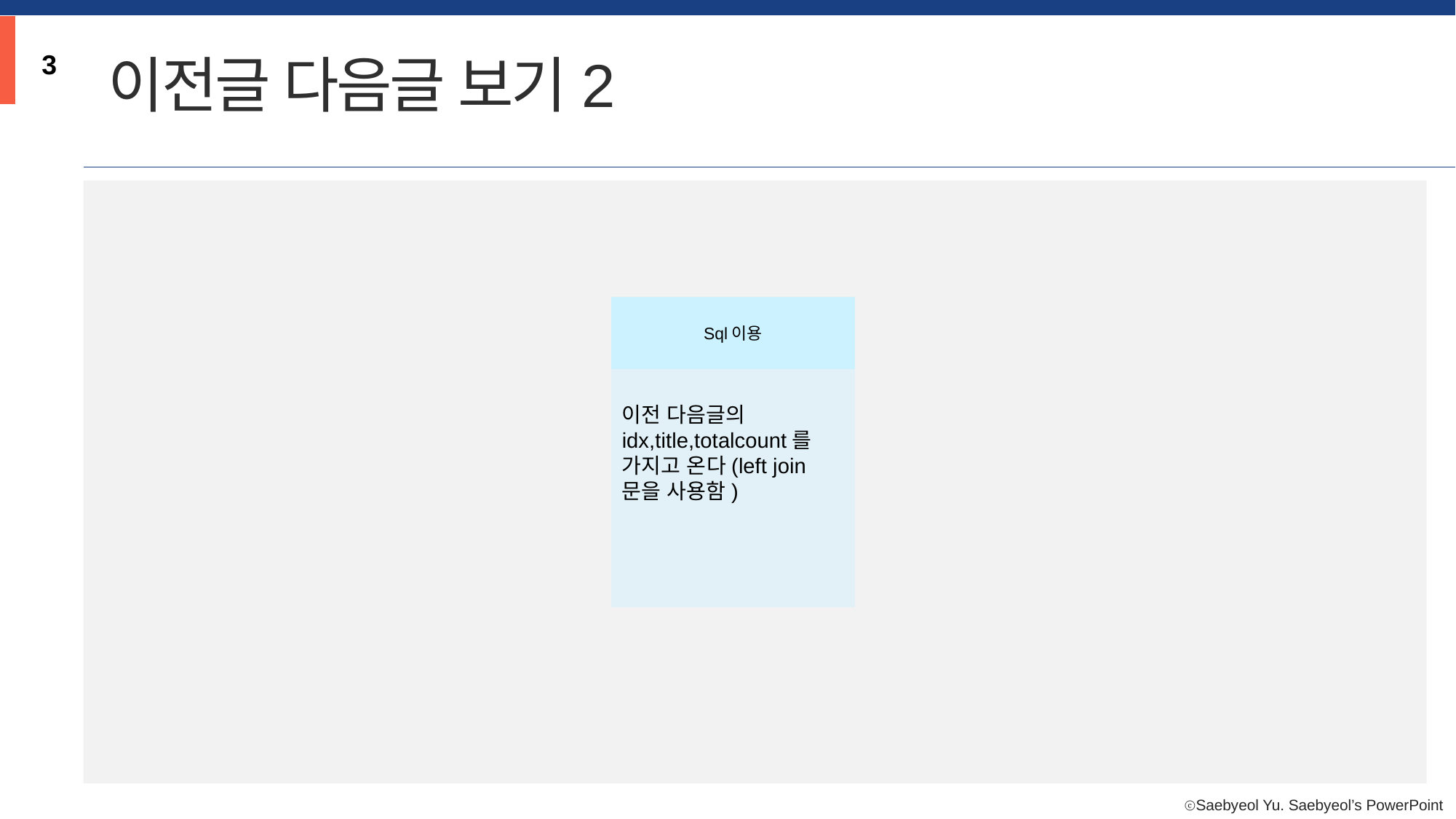

이전글 다음글 보기2
3

이전 다음글의 idx,title,totalcount를 가지고 온다(left join문을 사용함)
Sql이용